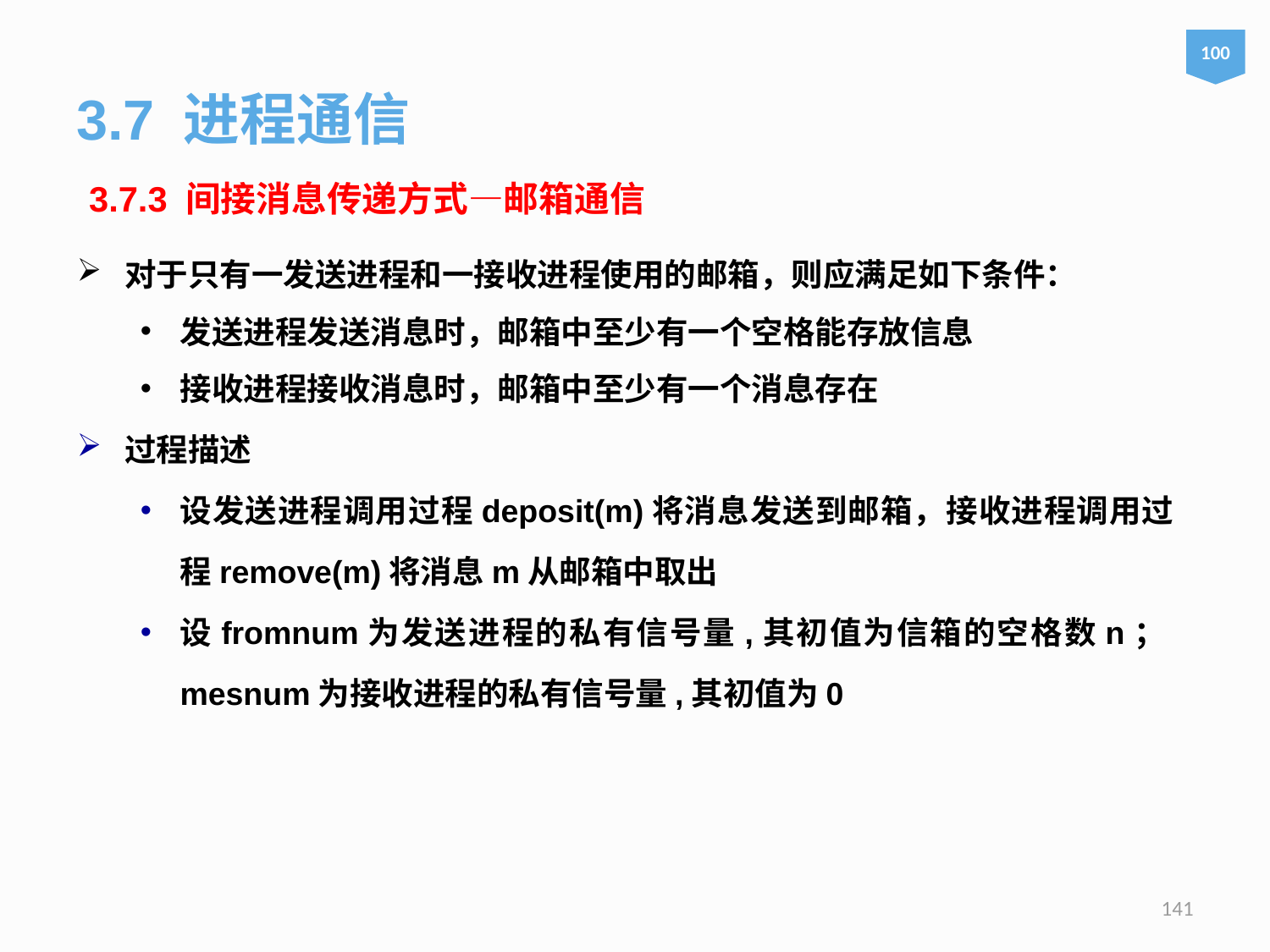

100
3.7 进程通信
3.7.3 间接消息传递方式—邮箱通信

对于只有一发送进程和一接收进程使用的邮箱，则应满足如下条件：
发送进程发送消息时，邮箱中至少有一个空格能存放信息
接收进程接收消息时，邮箱中至少有一个消息存在
过程描述
设发送进程调用过程deposit(m)将消息发送到邮箱，接收进程调用过程remove(m)将消息m从邮箱中取出
设fromnum为发送进程的私有信号量,其初值为信箱的空格数n；mesnum为接收进程的私有信号量,其初值为0

141